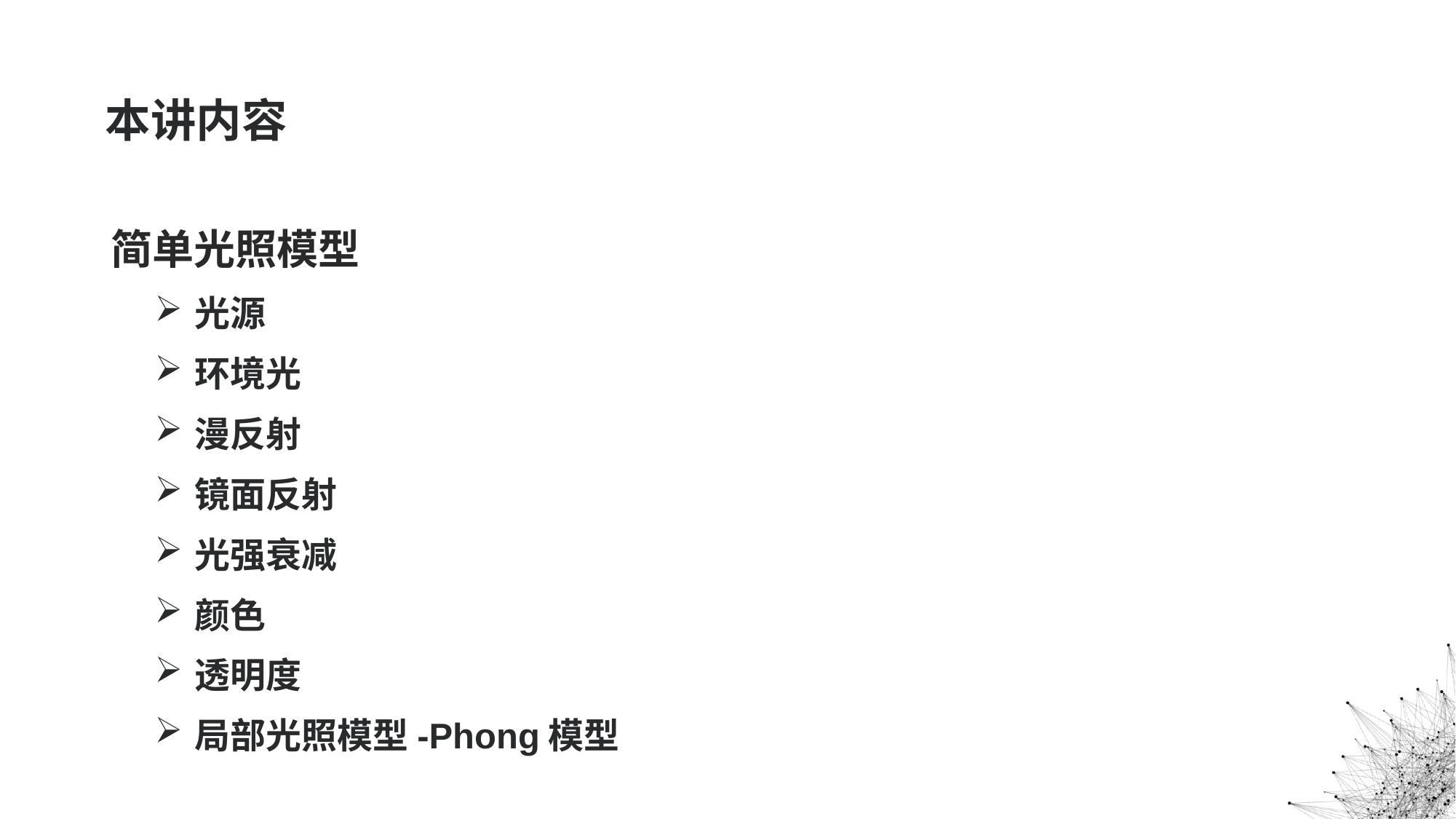

# 本讲内容
简单光照模型
光源
环境光
漫反射
镜面反射
光强衰减
颜色
透明度
局部光照模型-Phong模型